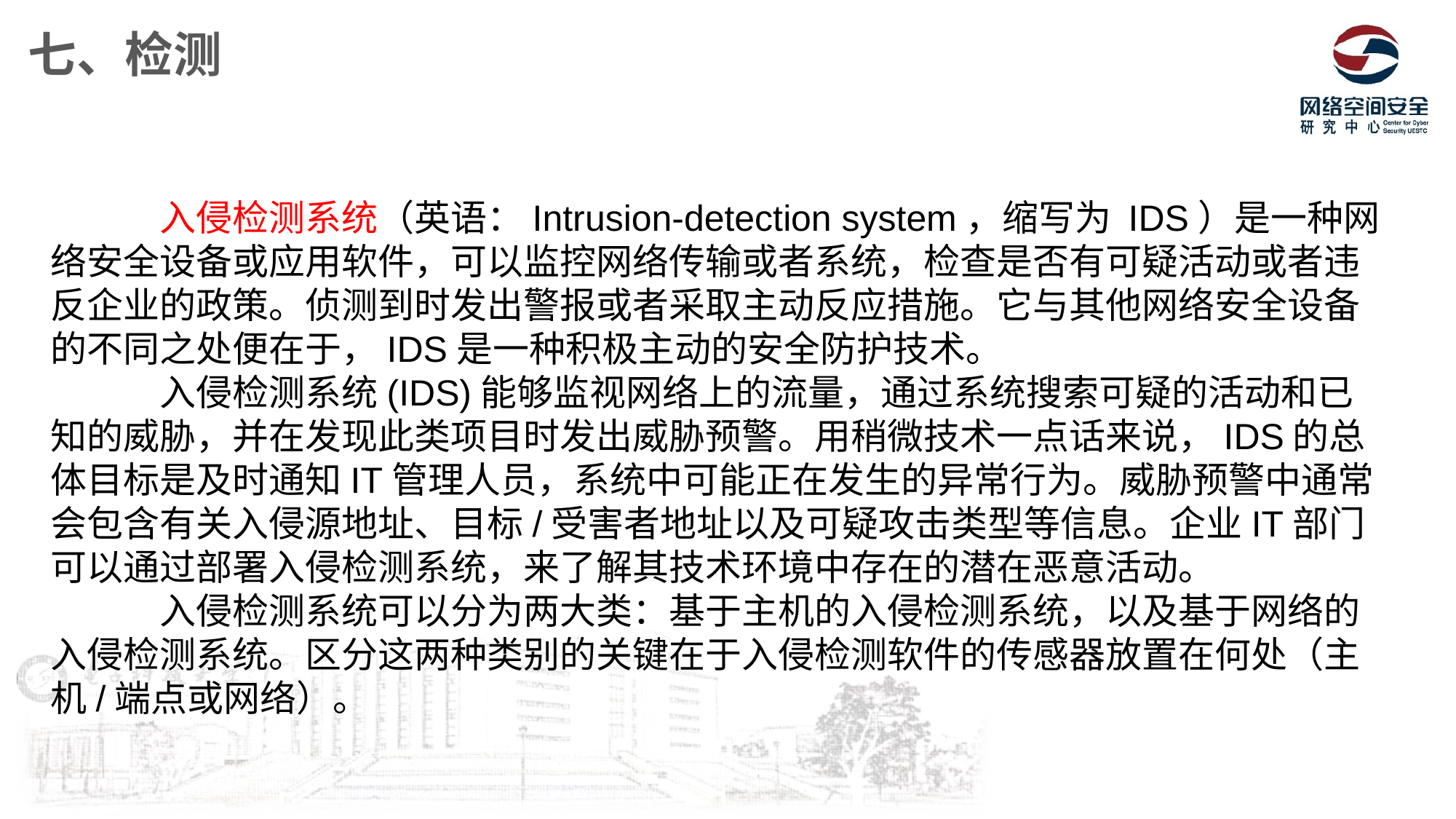

七、检测
	入侵检测系统（英语：Intrusion-detection system，缩写为 IDS）是一种网络安全设备或应用软件，可以监控网络传输或者系统，检查是否有可疑活动或者违反企业的政策。侦测到时发出警报或者采取主动反应措施。它与其他网络安全设备的不同之处便在于，IDS是一种积极主动的安全防护技术。
	入侵检测系统(IDS)能够监视网络上的流量，通过系统搜索可疑的活动和已知的威胁，并在发现此类项目时发出威胁预警。用稍微技术一点话来说，IDS的总体目标是及时通知IT管理人员，系统中可能正在发生的异常行为。威胁预警中通常会包含有关入侵源地址、目标/受害者地址以及可疑攻击类型等信息。企业IT部门可以通过部署入侵检测系统，来了解其技术环境中存在的潜在恶意活动。
	入侵检测系统可以分为两大类：基于主机的入侵检测系统，以及基于网络的入侵检测系统。区分这两种类别的关键在于入侵检测软件的传感器放置在何处（主机/端点或网络）。